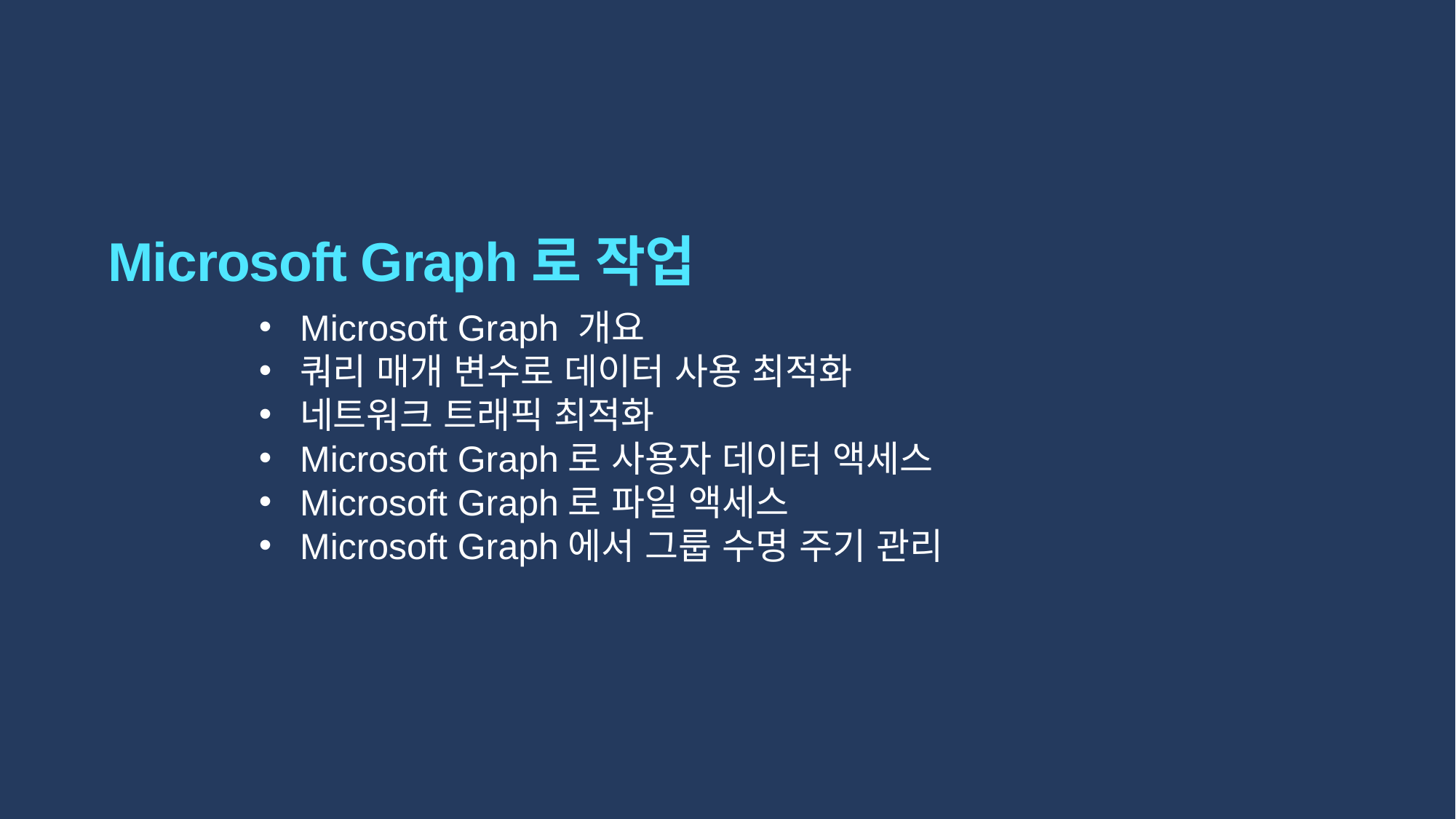

# Microsoft Graph로 작업
Microsoft Graph 개요
쿼리 매개 변수로 데이터 사용 최적화
네트워크 트래픽 최적화
Microsoft Graph로 사용자 데이터 액세스
Microsoft Graph로 파일 액세스
Microsoft Graph에서 그룹 수명 주기 관리